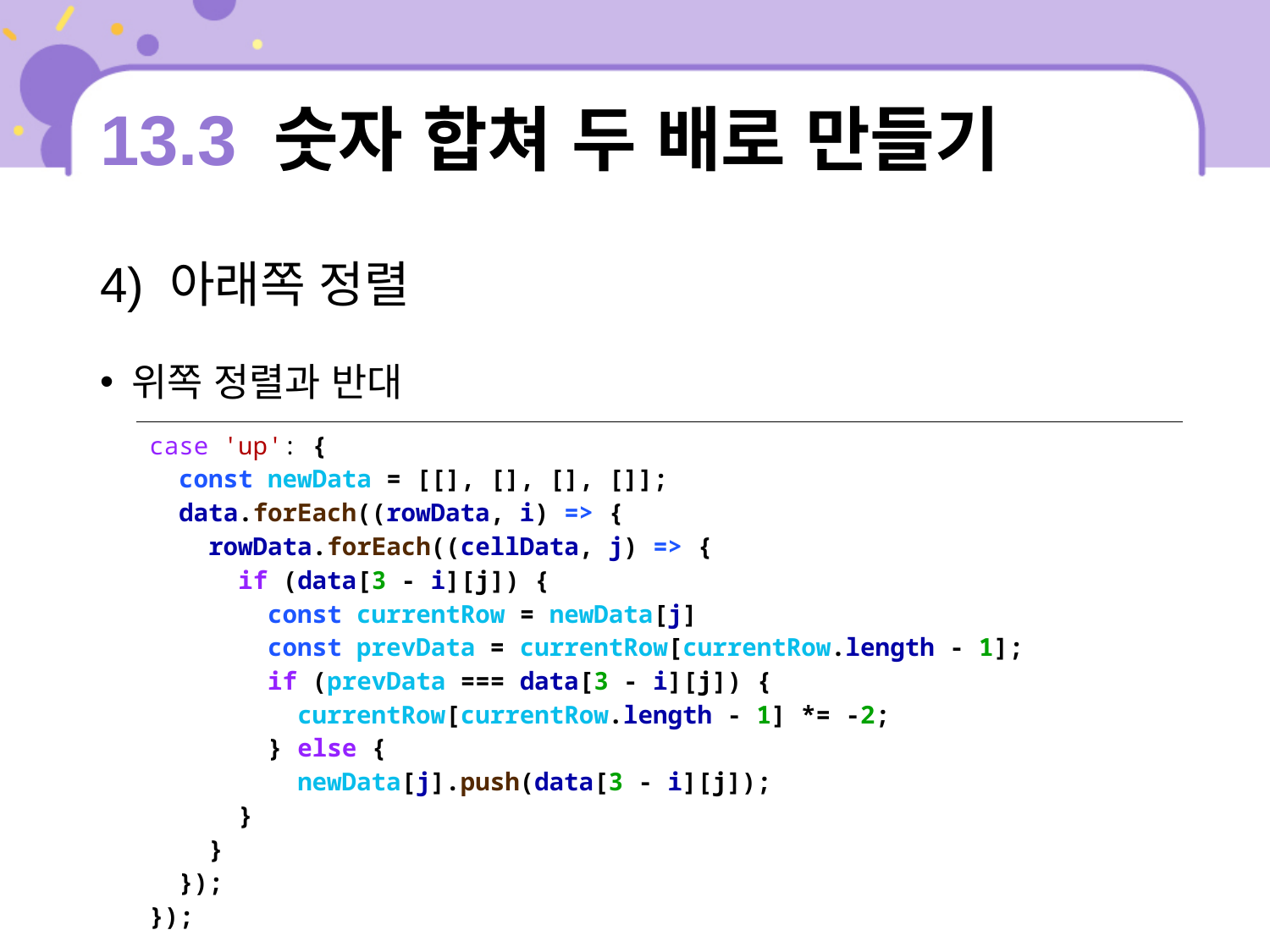

# 13.3 숫자 합쳐 두 배로 만들기
4) 아래쪽 정렬
위쪽 정렬과 반대
| case 'up': { const newData = [[], [], [], []]; data.forEach((rowData, i) => { rowData.forEach((cellData, j) => { if (data[3 - i][j]) { const currentRow = newData[j] const prevData = currentRow[currentRow.length - 1]; if (prevData === data[3 - i][j]) { currentRow[currentRow.length - 1] \*= -2; } else { newData[j].push(data[3 - i][j]); } } }); }); |
| --- |